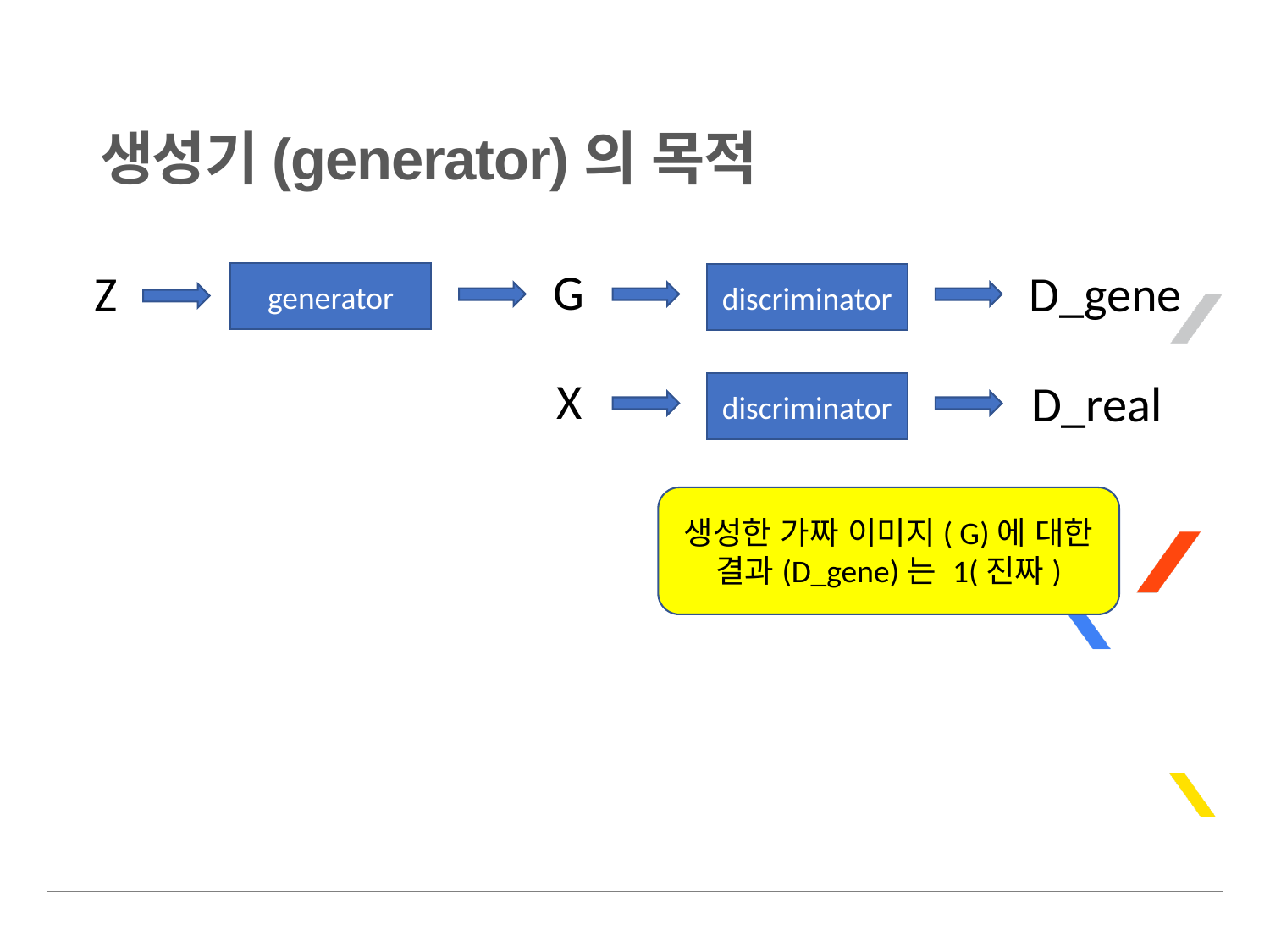

# 생성기(generator)의 목적
G
Z
D_gene
generator
discriminator

X
D_real
discriminator

생성한 가짜 이미지( G)에 대한
결과(D_gene)는 1(진짜)